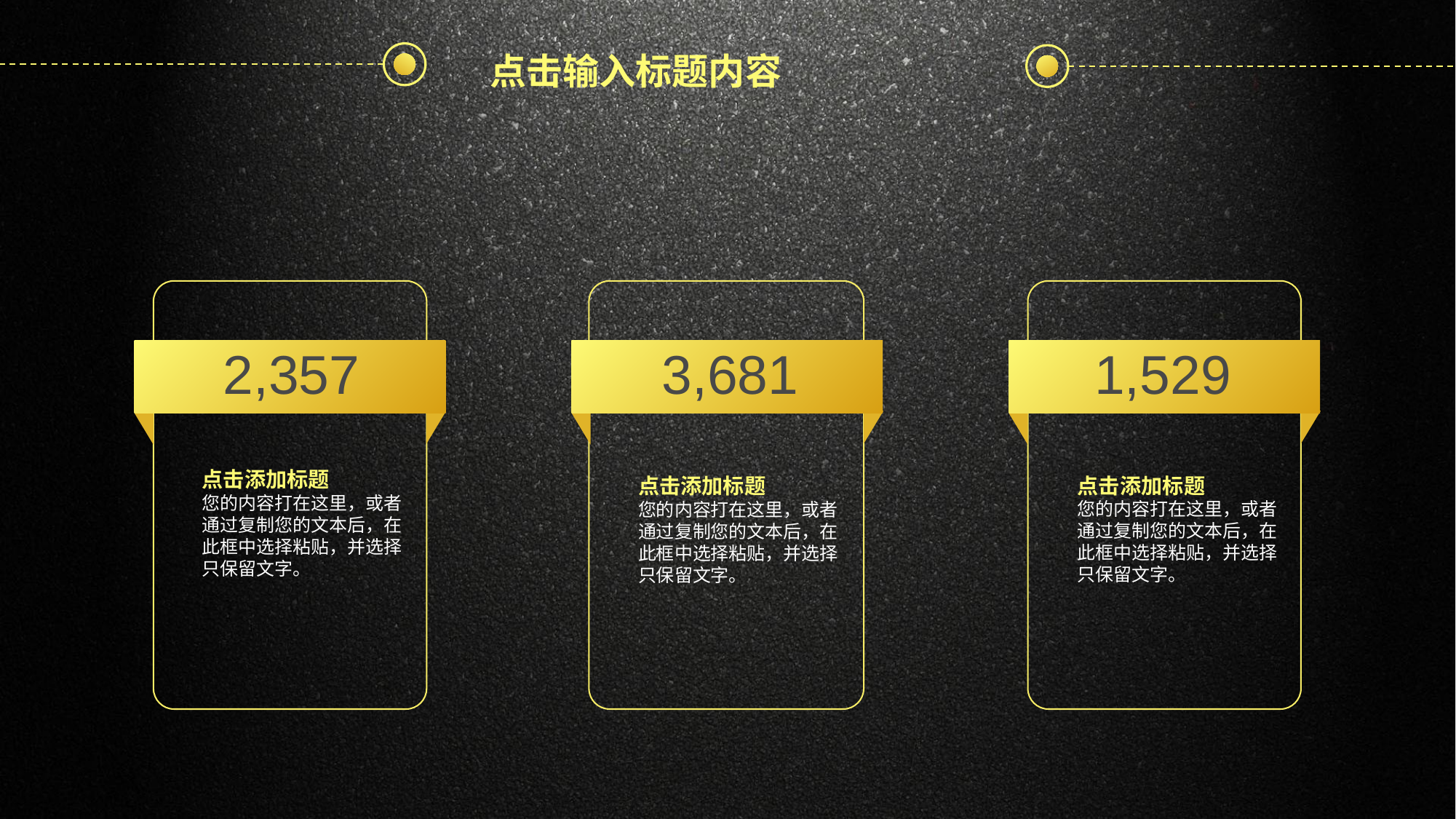

点击输入标题内容

2,357

点击添加标题
您的内容打在这里，或者
通过复制您的文本后，在
此框中选择粘贴，并选择
只保留文字。

3,681

点击添加标题
您的内容打在这里，或者
通过复制您的文本后，在
此框中选择粘贴，并选择
只保留文字。

1,529

点击添加标题
您的内容打在这里，或者
通过复制您的文本后，在
此框中选择粘贴，并选择
只保留文字。